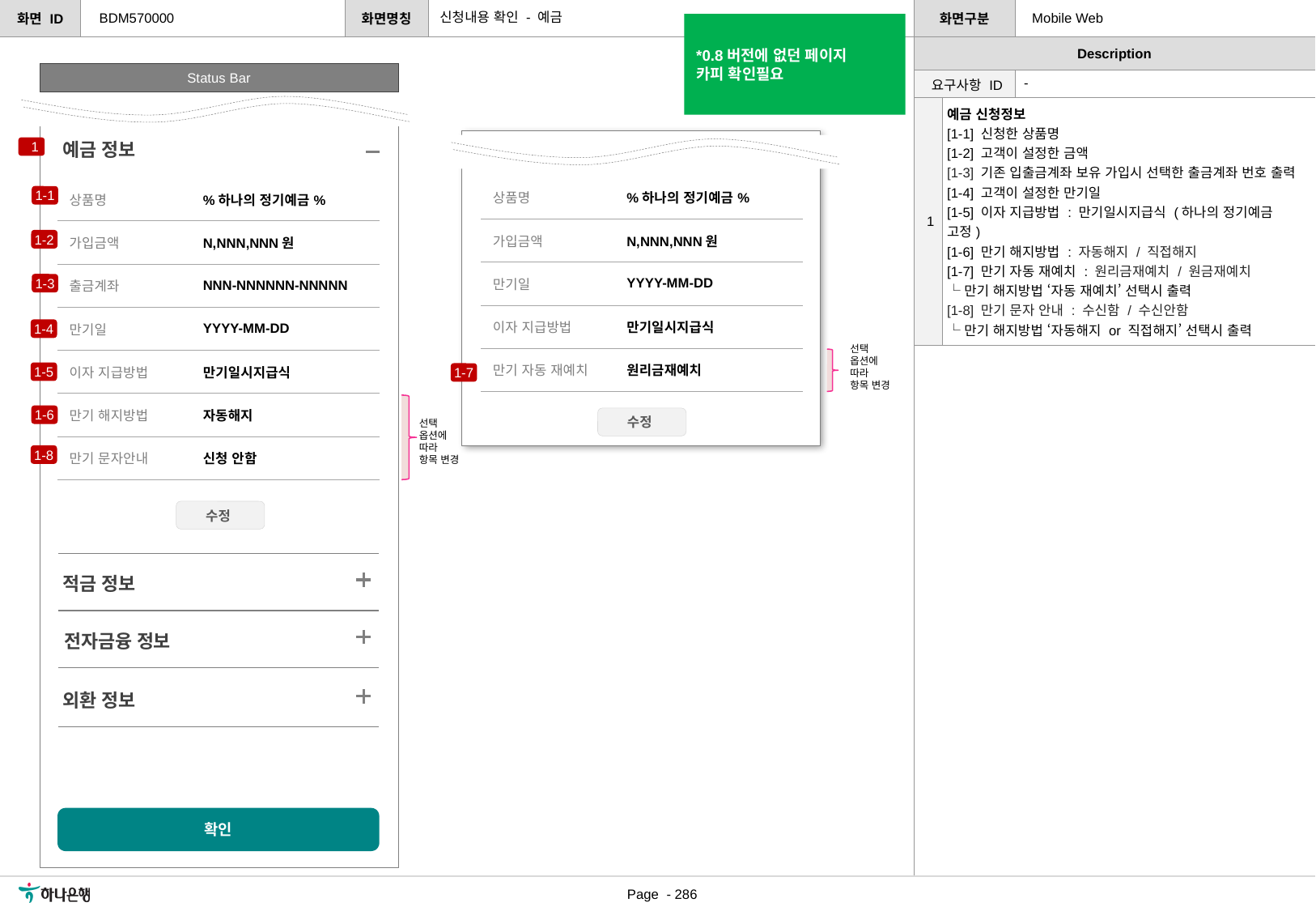

신청내용 확인 - 예금
BDM570000
Mobile Web
*0.8버전에 없던 페이지
카피 확인필요
Status Bar

| 요구사항 ID | - |
| --- | --- |

| 1 | 예금 신청정보 [1-1] 신청한 상품명 [1-2] 고객이 설정한 금액 [1-3] 기존 입출금계좌 보유 가입시 선택한 출금계좌 번호 출력 [1-4] 고객이 설정한 만기일 [1-5] 이자 지급방법 : 만기일시지급식 (하나의 정기예금 고정) [1-6] 만기 해지방법 : 자동해지 / 직접해지 [1-7] 만기 자동 재예치 : 원리금재예치 / 원금재예치 └ 만기 해지방법 ‘자동 재예치’ 선택시 출력 [1-8] 만기 문자 안내 : 수신함 / 수신안함 └ 만기 해지방법 ‘자동해지 or 직접해지’ 선택시 출력 |
| --- | --- |

1
예금 정보
| 상품명 | %하나의 정기예금% |
| --- | --- |
| 가입금액 | N,NNN,NNN원 |
| 만기일 | YYYY-MM-DD |
| 이자 지급방법 | 만기일시지급식 |
| 만기 자동 재예치 | 원리금재예치 |
| 상품명 | %하나의 정기예금% |
| --- | --- |
| 가입금액 | N,NNN,NNN원 |
| 출금계좌 | NNN-NNNNNN-NNNNN |
| 만기일 | YYYY-MM-DD |
| 이자 지급방법 | 만기일시지급식 |
| 만기 해지방법 | 자동해지 |
| 만기 문자안내 | 신청 안함 |
1-1
1-2
1-3
1-4
선택 옵션에 따라
항목 변경

1-5
1-7

1-6

수정
선택 옵션에 따라
항목 변경
1-8

수정
적금 정보
전자금융 정보
외환 정보
확인